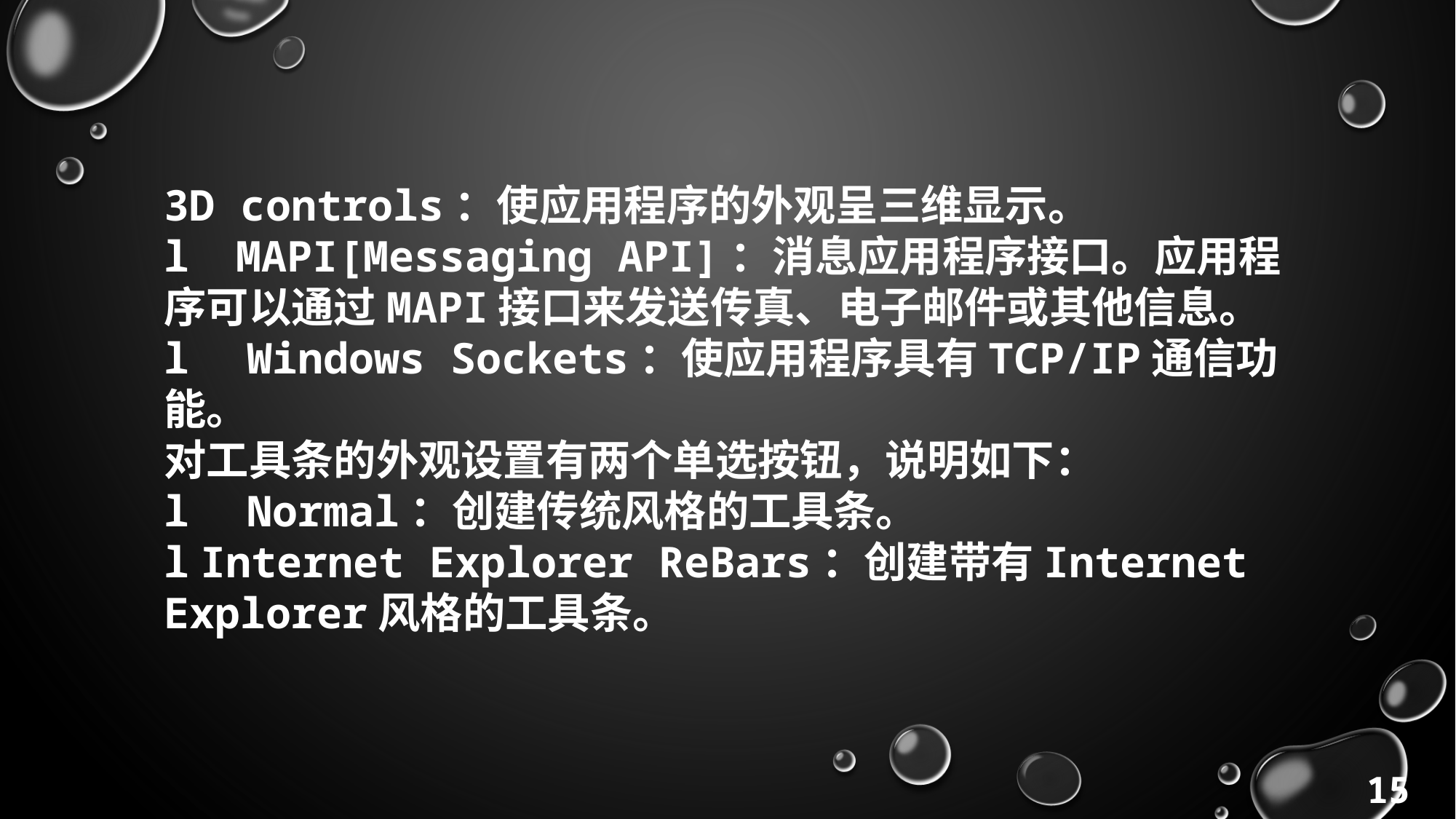

3D controls：使应用程序的外观呈三维显示。
l   MAPI[Messaging API]：消息应用程序接口。应用程序可以通过MAPI接口来发送传真、电子邮件或其他信息。
l    Windows Sockets：使应用程序具有TCP/IP通信功能。
对工具条的外观设置有两个单选按钮，说明如下：
l    Normal：创建传统风格的工具条。
l Internet Explorer ReBars：创建带有Internet Explorer风格的工具条。
15